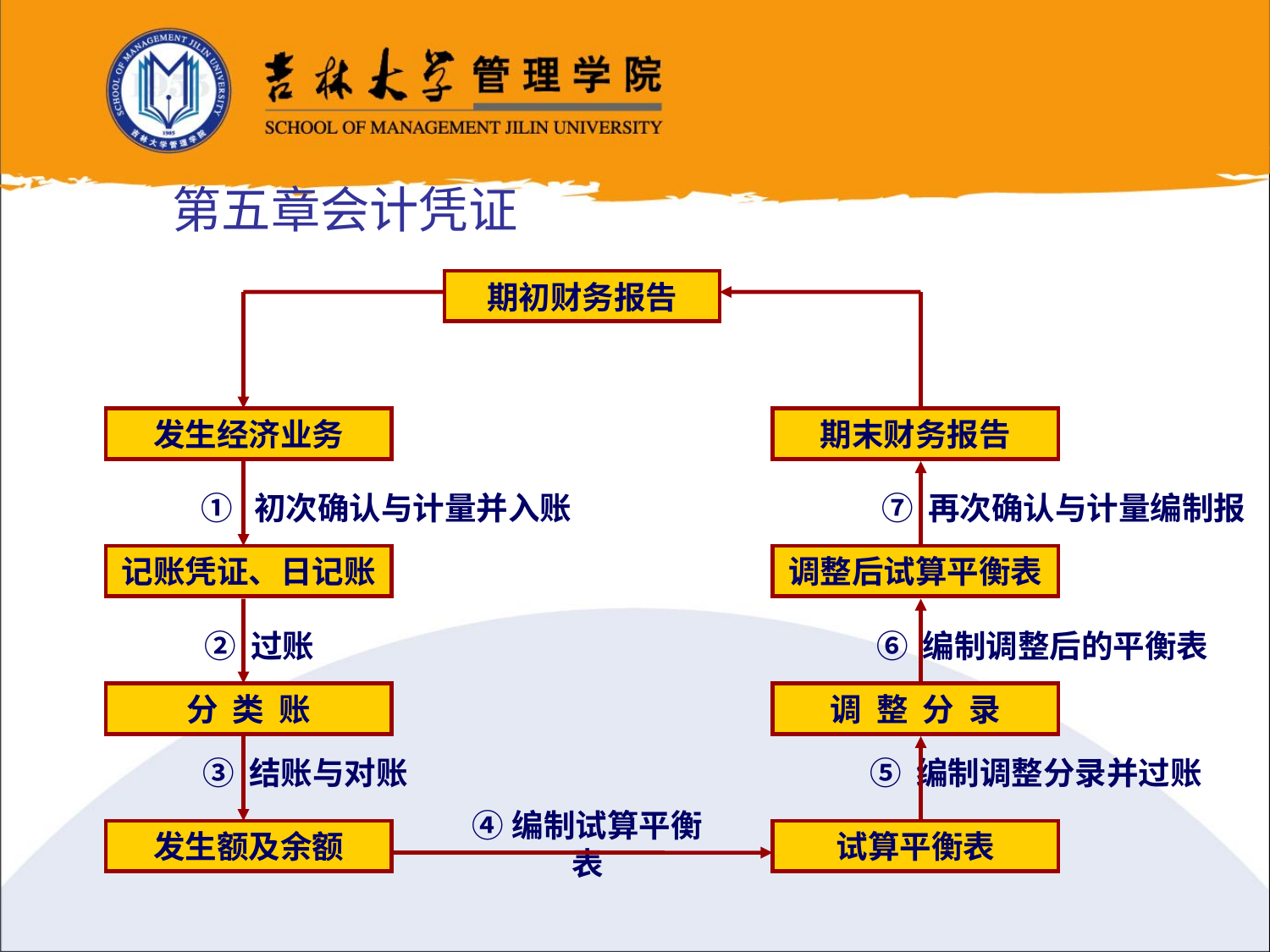

# 第五章会计凭证
期初财务报告

发生经济业务
期末财务报告

①  初次确认与计量并入账
⑦ 再次确认与计量编制报
记账凭证、日记账
调整后试算平衡表

② 过账
⑥ 编制调整后的平衡表
分  类  账
调  整  分  录

 ③ 结账与对账
⑤ 编制调整分录并过账
④编制试算平衡表
发生额及余额
试算平衡表

105